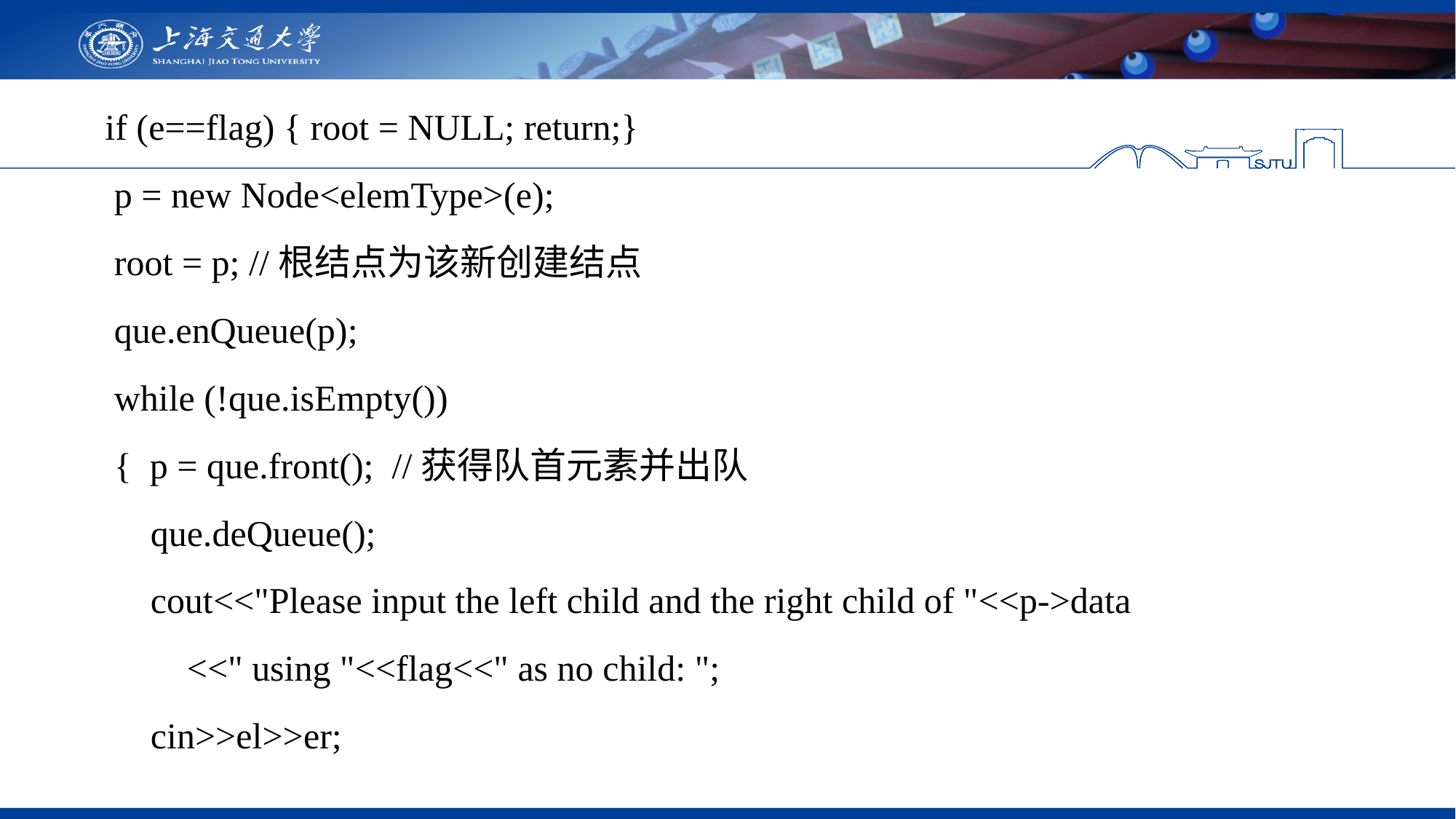

if (e==flag) { root = NULL; return;}
    p = new Node<elemType>(e);
    root = p; //根结点为该新创建结点
    que.enQueue(p);
    while (!que.isEmpty())
    {  p = que.front();  //获得队首元素并出队
        que.deQueue();
        cout<<"Please input the left child and the right child of "<<p->data
            <<" using "<<flag<<" as no child: ";
        cin>>el>>er;